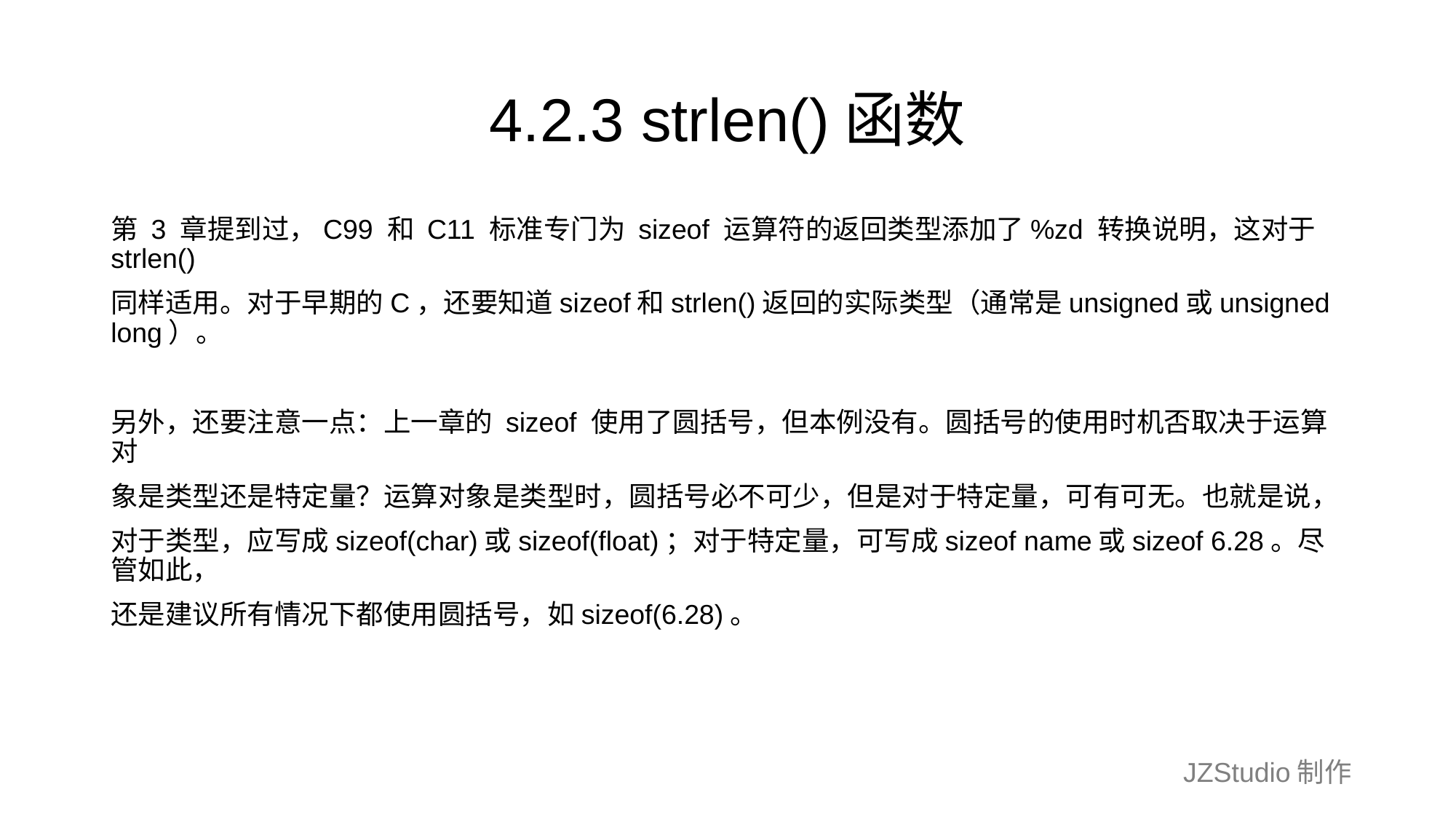

# 4.2.3 strlen()函数
第 3 章提到过，C99 和 C11 标准专门为 sizeof 运算符的返回类型添加了%zd 转换说明，这对于strlen()
同样适用。对于早期的C，还要知道sizeof和strlen()返回的实际类型（通常是unsigned或unsigned long）。

另外，还要注意一点：上一章的 sizeof 使用了圆括号，但本例没有。圆括号的使用时机否取决于运算对
象是类型还是特定量？运算对象是类型时，圆括号必不可少，但是对于特定量，可有可无。也就是说，
对于类型，应写成sizeof(char)或sizeof(float)；对于特定量，可写成sizeof name或sizeof 6.28。尽管如此，
还是建议所有情况下都使用圆括号，如sizeof(6.28)。